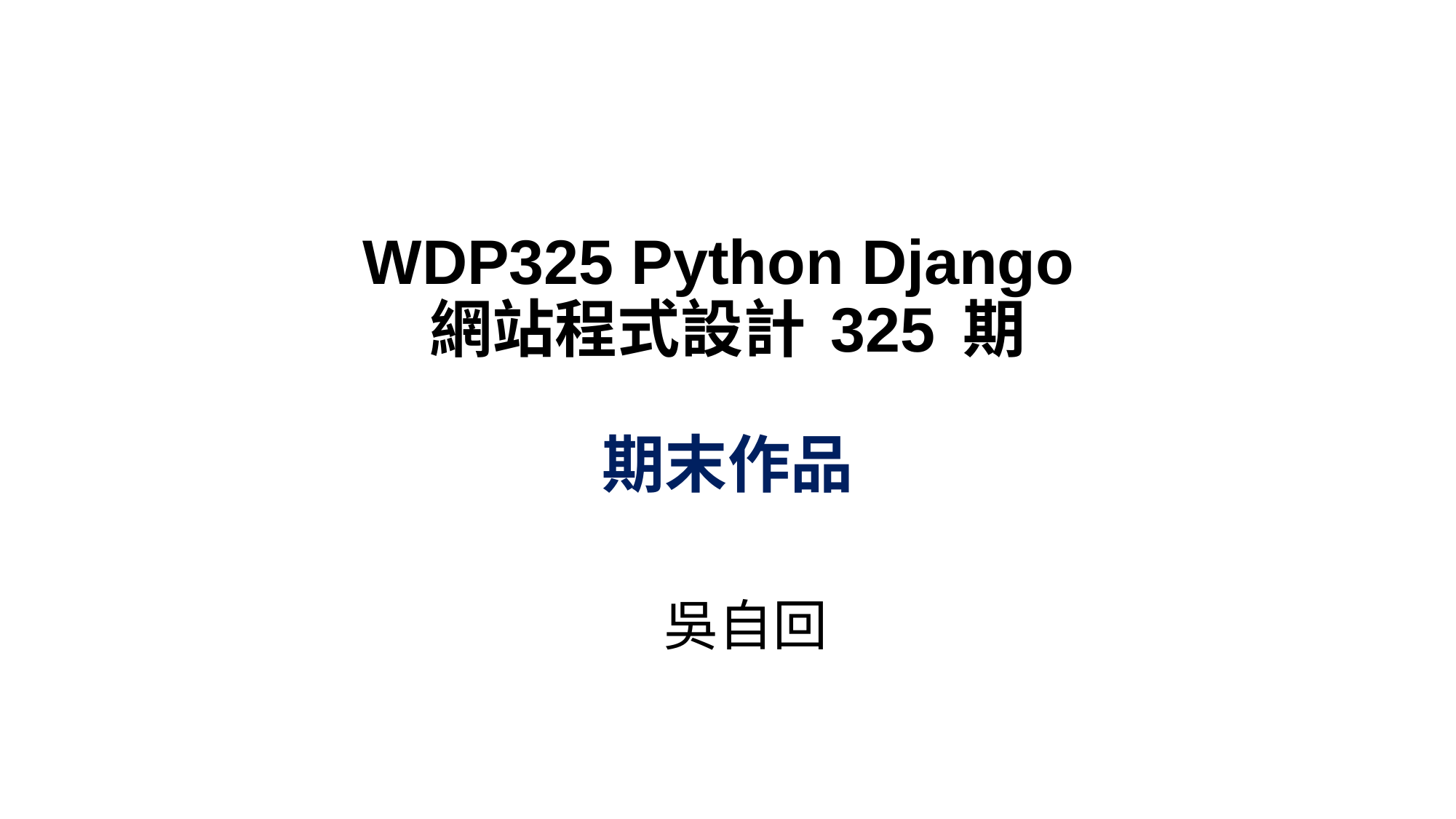

# WDP325 Python Django 網站程式設計 325 期 期末作品
吳自回